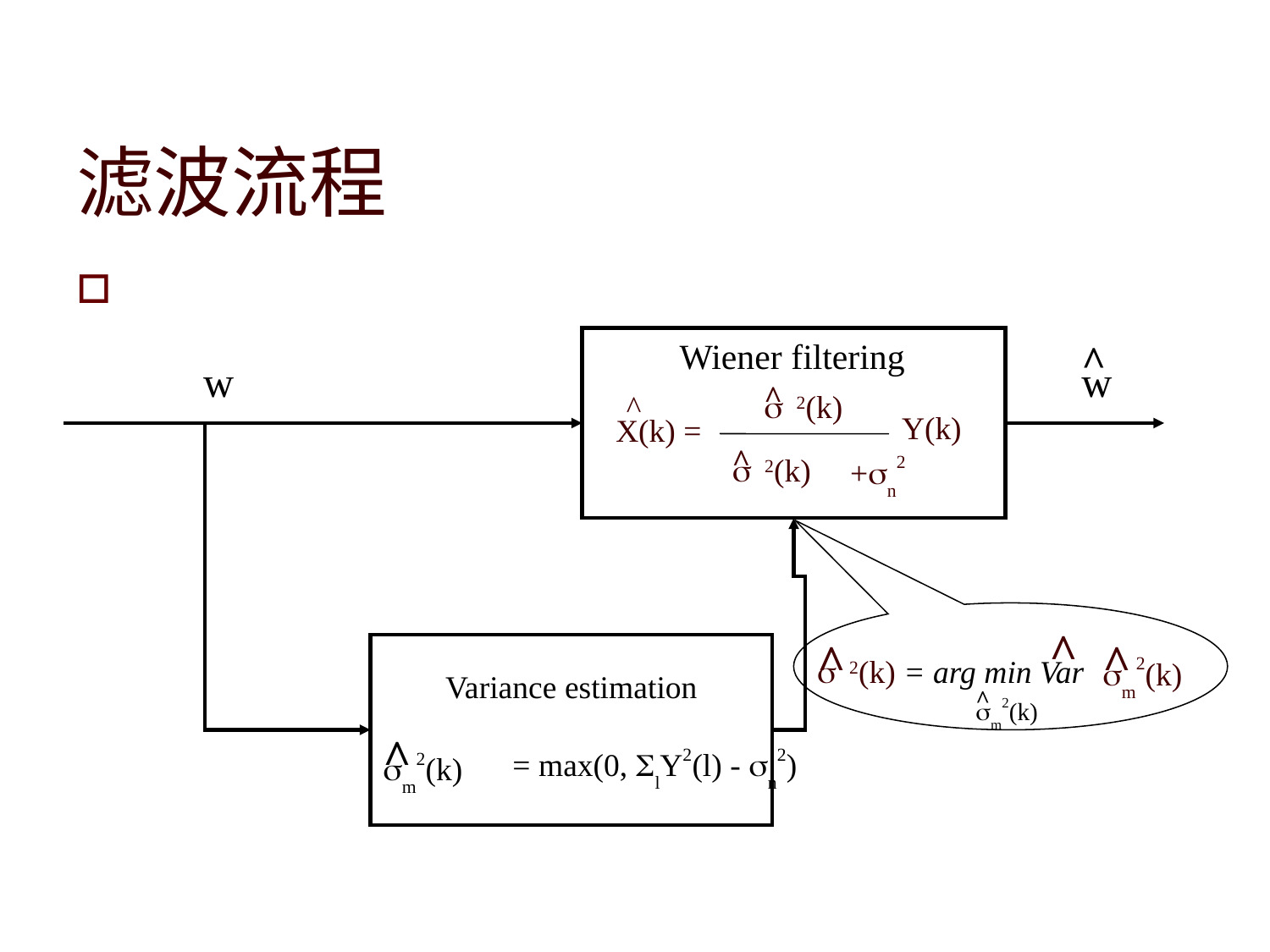

# 滤波流程

Wiener filtering
^
w
w
^
^
σ
2(k)
Y(k)
X(k) =
^

σ
        +σn2
2(k)

^
^
^
Variance estimation

           = max(0, ΣlY2(l) - σn2)
σ
2(k)
= arg min Var
σm2(k)
^
σm2(k)
^
σm2(k)